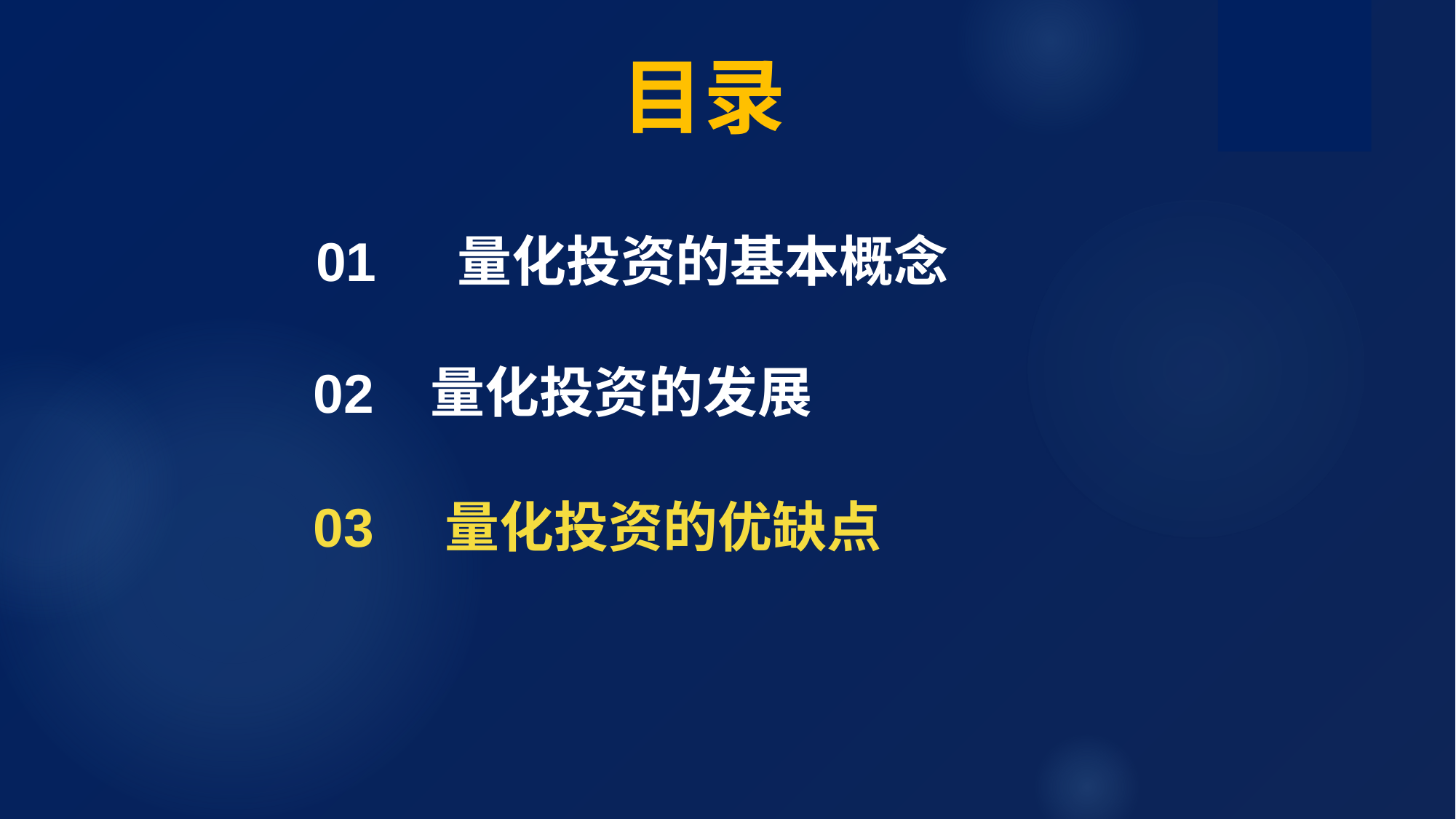

目录
 量化投资的基本概念
01
量化投资的发展
02
03
量化投资的优缺点